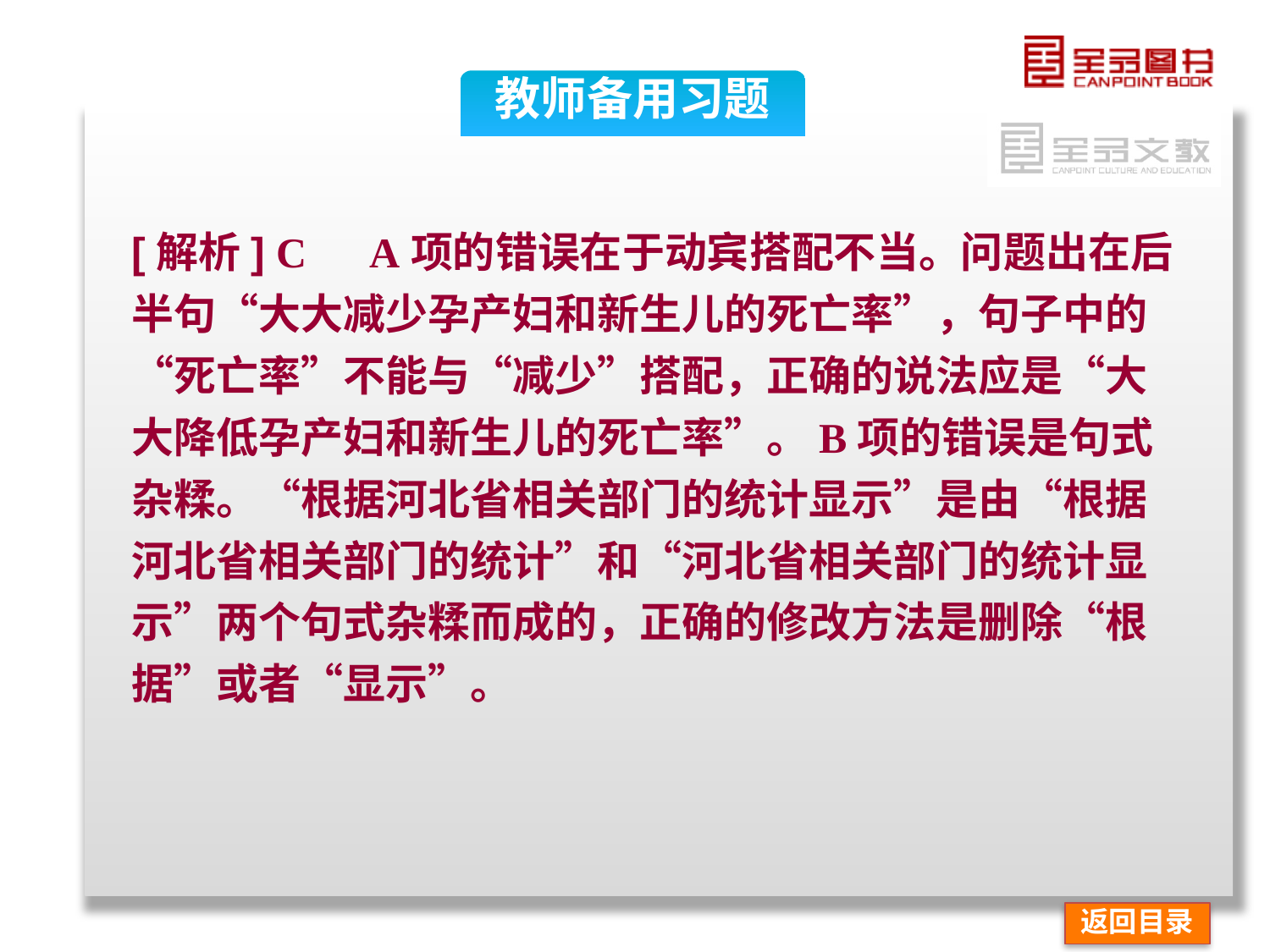

教师备用习题
[解析] C　A项的错误在于动宾搭配不当。问题出在后半句“大大减少孕产妇和新生儿的死亡率”，句子中的“死亡率”不能与“减少”搭配，正确的说法应是“大大降低孕产妇和新生儿的死亡率”。B项的错误是句式杂糅。“根据河北省相关部门的统计显示”是由“根据河北省相关部门的统计”和“河北省相关部门的统计显示”两个句式杂糅而成的，正确的修改方法是删除“根据”或者“显示”。
返回目录